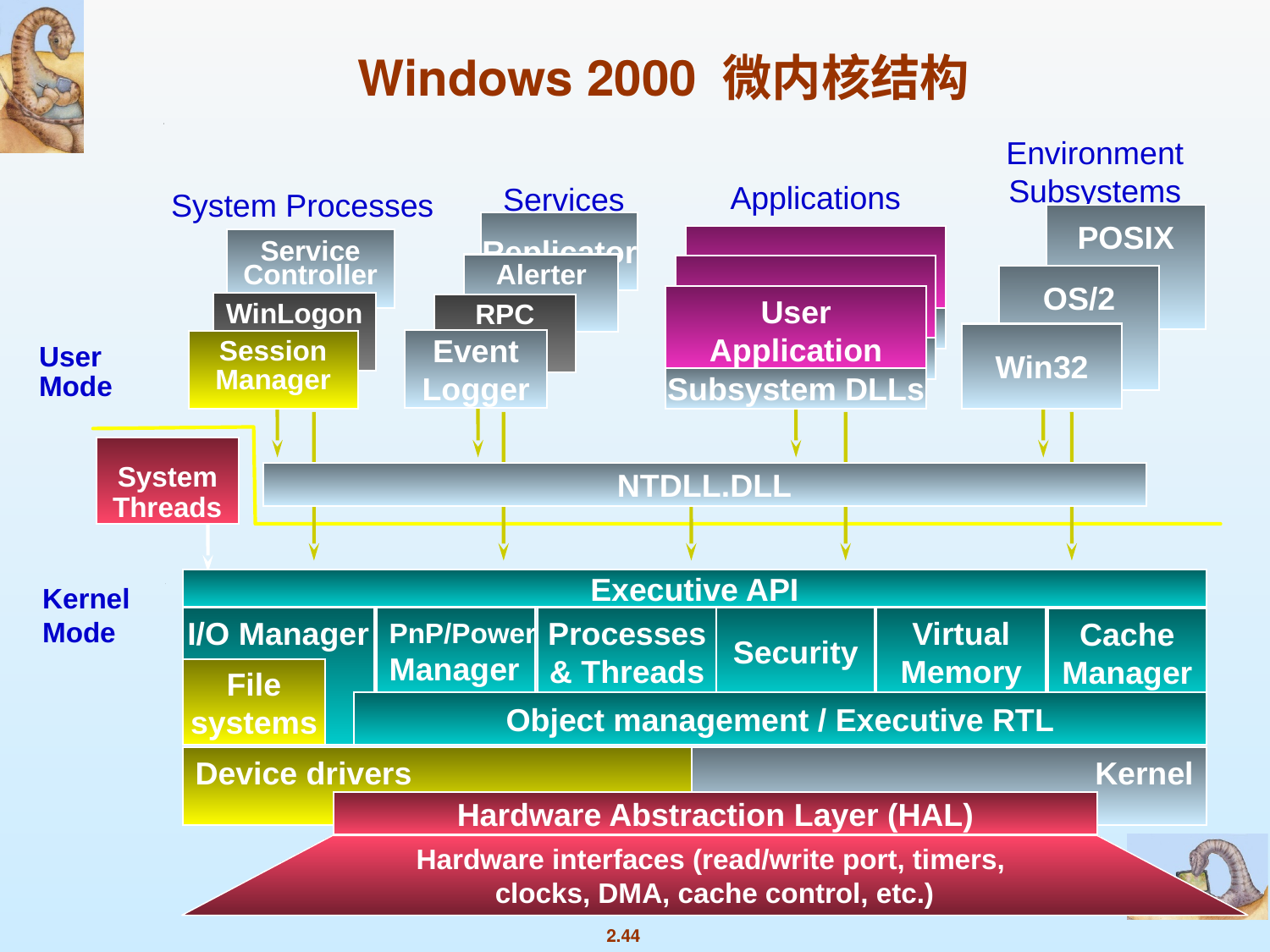

# Windows 2000 微内核结构
Environment Subsystems
Applications
Services
System Processes
POSIX
Replicator

Service Controller

Alerter

OS/2
User
Application
WinLogon
RPC

User
Mode
Win32
Event
Logger
Session
Manager

Subsystem DLLs

System
Threads
NTDLL.DLL

Executive API
Kernel
Mode
I/O Manager
PnP/Power
Manager
Processes
& Threads
Security
Virtual
Memory
Cache
Manager
File
systems
Object management / Executive RTL
Device drivers
Kernel
Hardware Abstraction Layer (HAL)
Hardware interfaces (read/write port, timers,
clocks, DMA, cache control, etc.)